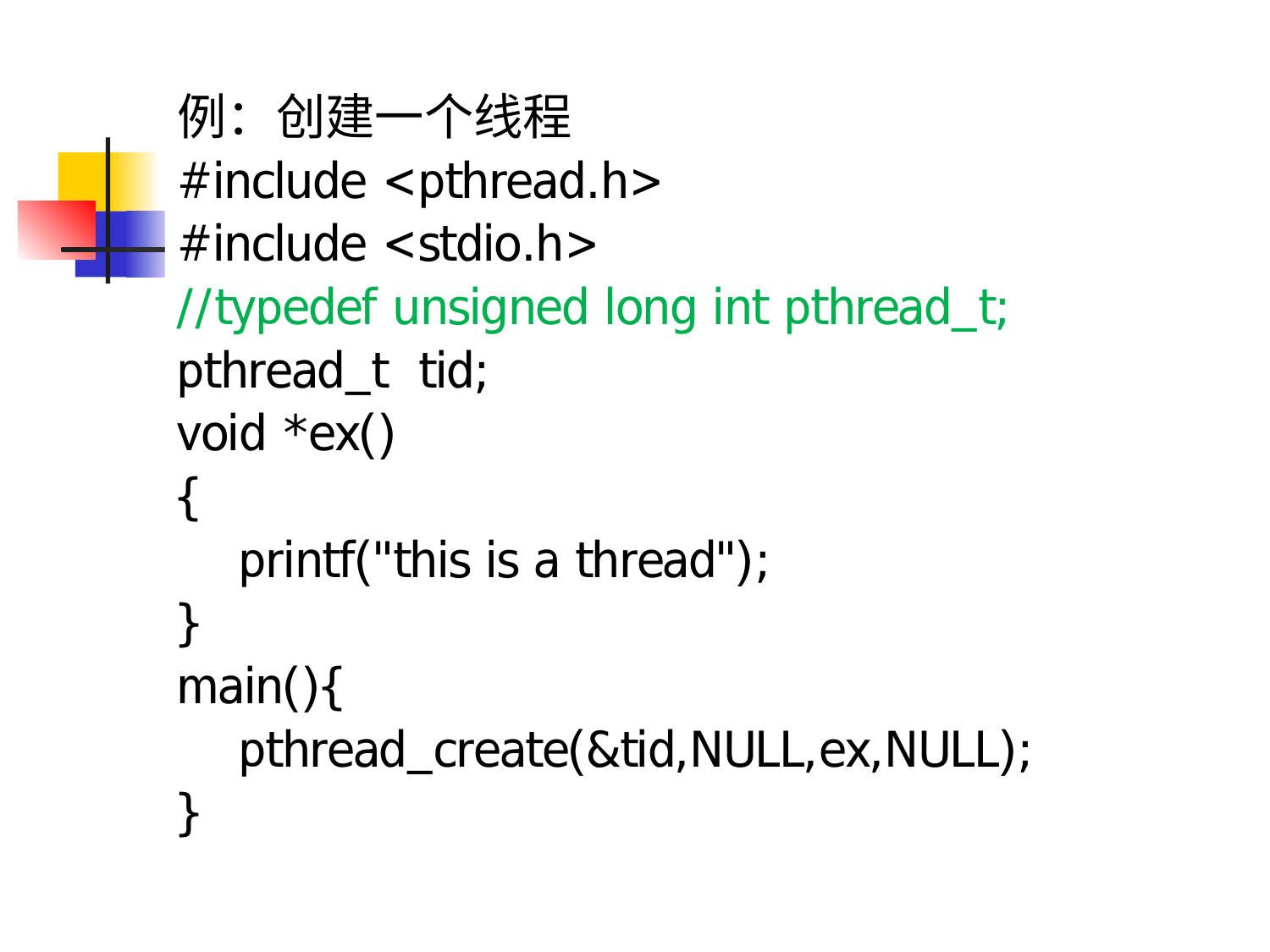

例：创建一个线程
#include <pthread.h>
#include <stdio.h>
//typedef unsigned long int pthread_t;
pthread_t  tid;
void *ex()
{
    printf("this is a thread");
}
main(){
    pthread_create(&tid,NULL,ex,NULL);
}